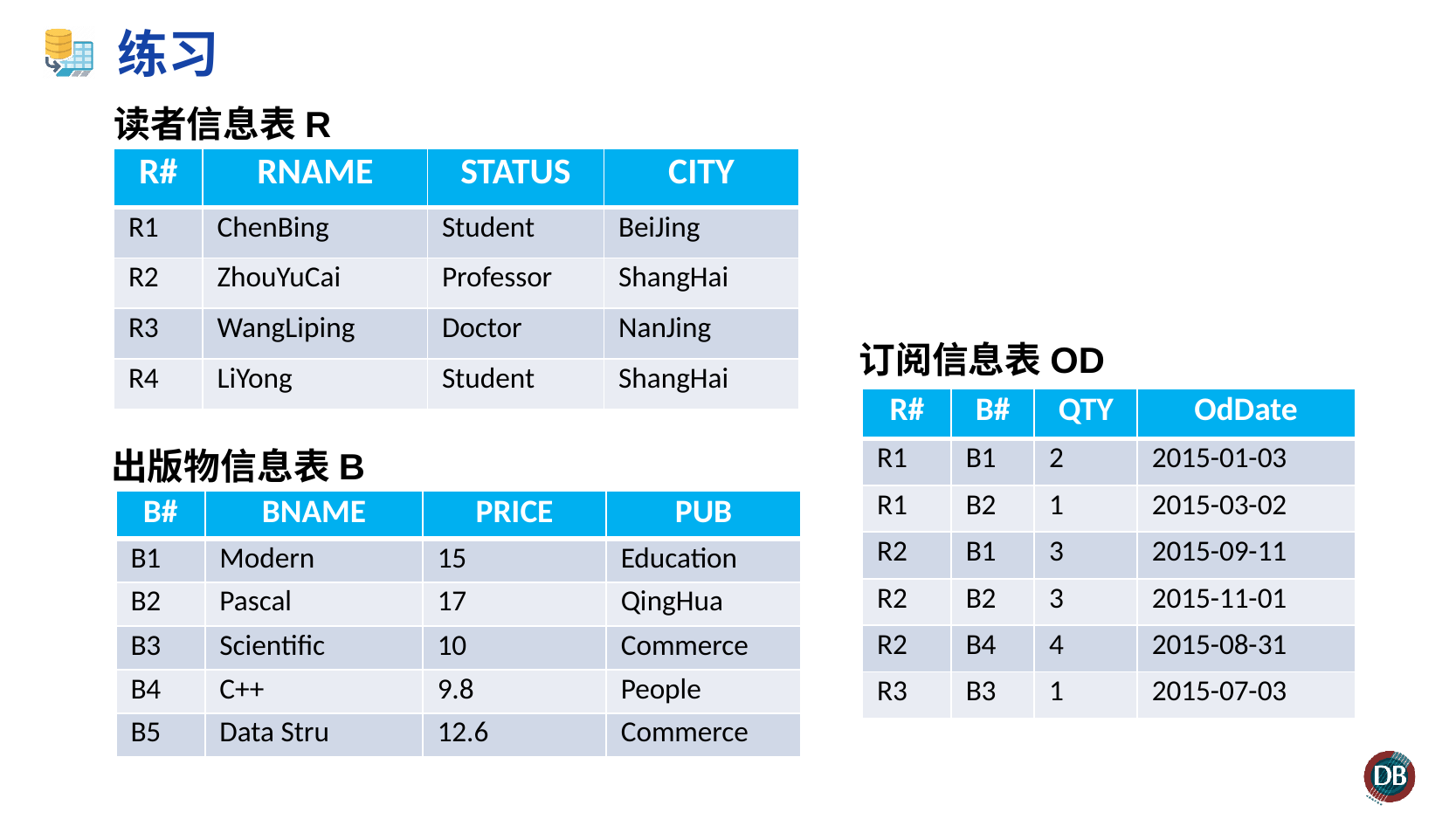

# 练习
读者信息表R
| R# | RNAME | STATUS | CITY |
| --- | --- | --- | --- |
| R1 | ChenBing | Student | BeiJing |
| R2 | ZhouYuCai | Professor | ShangHai |
| R3 | WangLiping | Doctor | NanJing |
| R4 | LiYong | Student | ShangHai |
订阅信息表OD
| R# | B# | QTY | OdDate |
| --- | --- | --- | --- |
| R1 | B1 | 2 | 2015-01-03 |
| R1 | B2 | 1 | 2015-03-02 |
| R2 | B1 | 3 | 2015-09-11 |
| R2 | B2 | 3 | 2015-11-01 |
| R2 | B4 | 4 | 2015-08-31 |
| R3 | B3 | 1 | 2015-07-03 |
出版物信息表B
| B# | BNAME | PRICE | PUB |
| --- | --- | --- | --- |
| B1 | Modern | 15 | Education |
| B2 | Pascal | 17 | QingHua |
| B3 | Scientific | 10 | Commerce |
| B4 | C++ | 9.8 | People |
| B5 | Data Stru | 12.6 | Commerce |